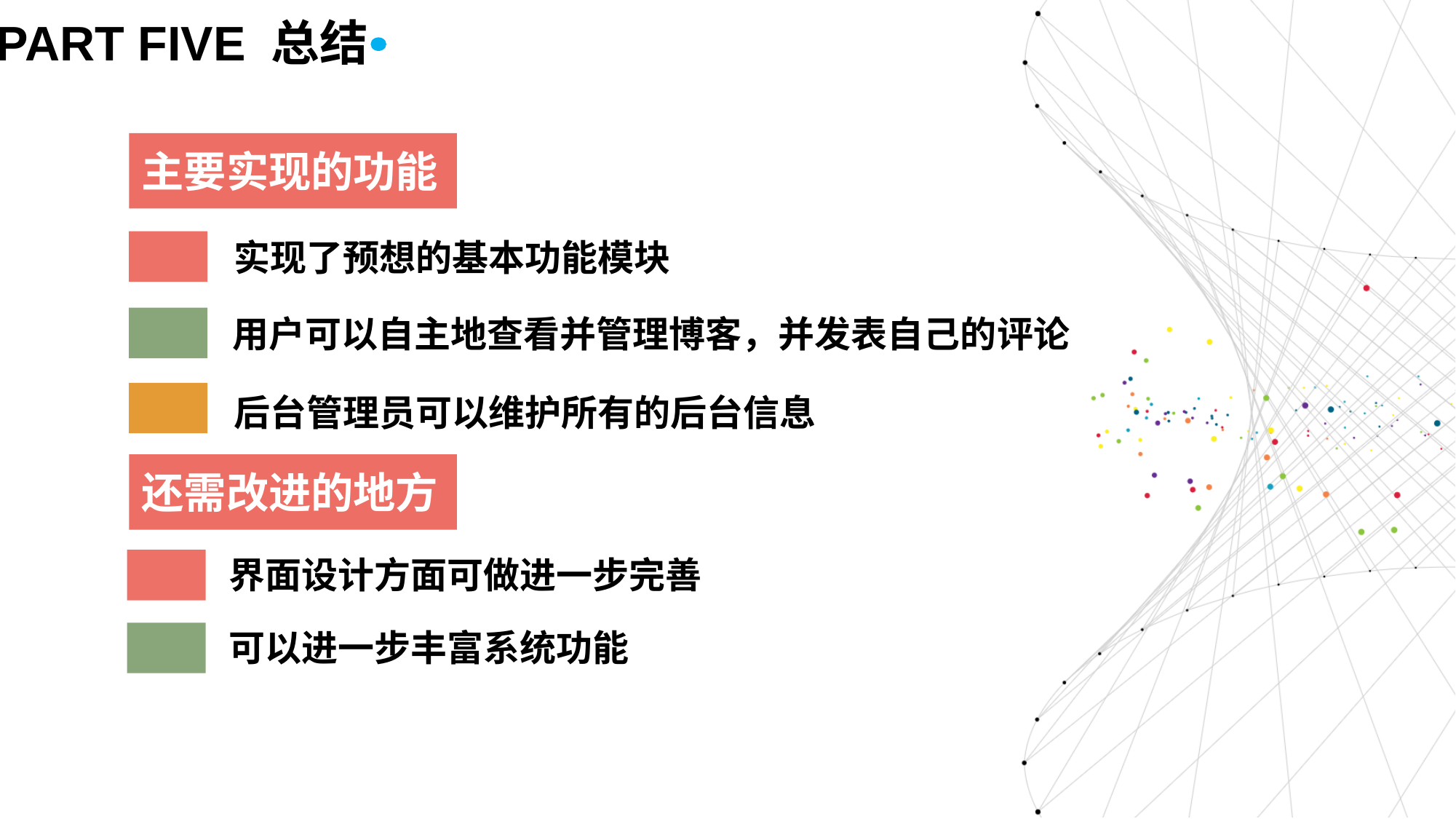

PART FIVE 总结

主要实现的功能
实现了预想的基本功能模块

用户可以自主地查看并管理博客，并发表自己的评论

后台管理员可以维护所有的后台信息

还需改进的地方
界面设计方面可做进一步完善

可以进一步丰富系统功能